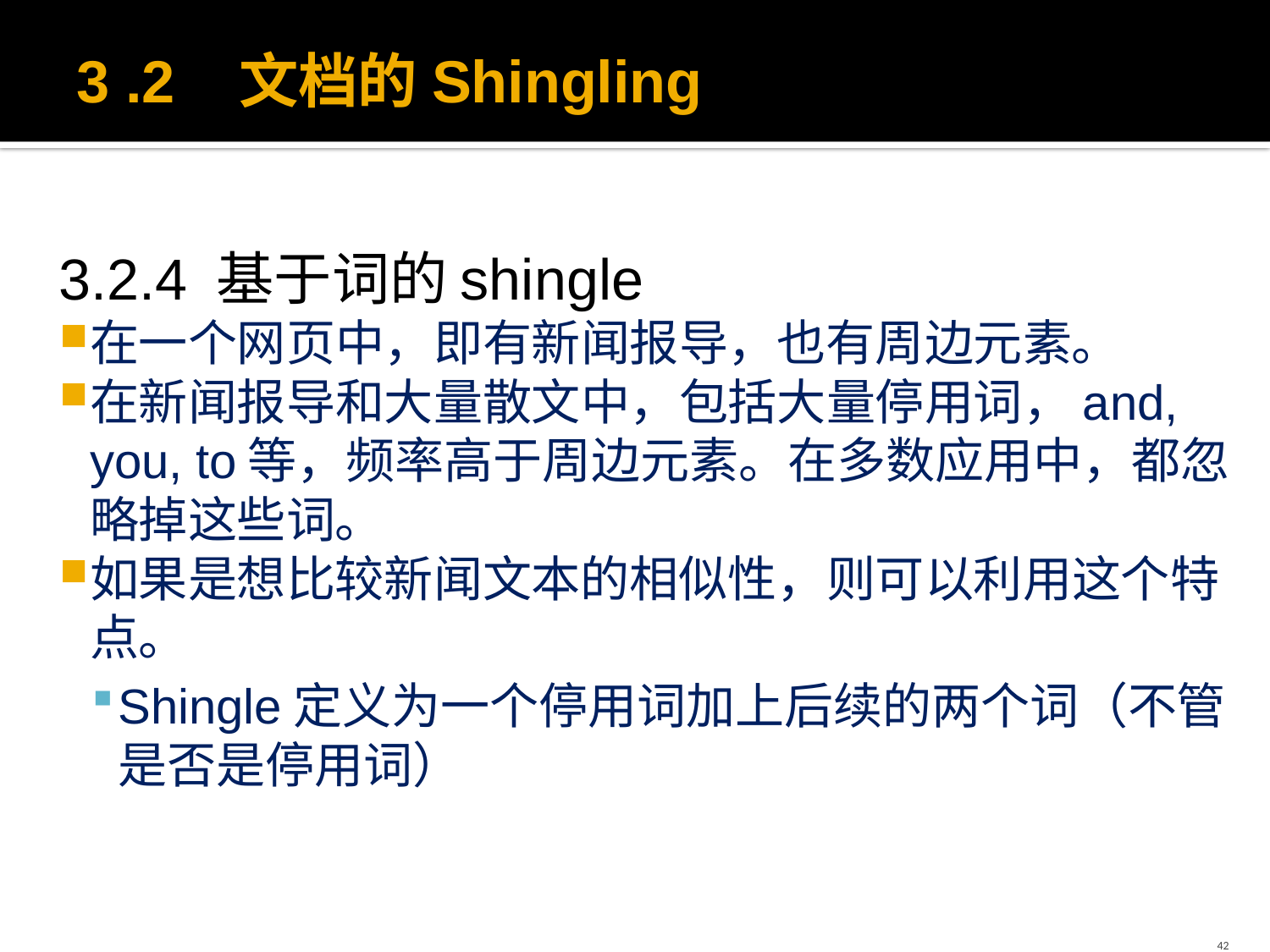

# 3 .2   文档的Shingling
3.2.4 基于词的shingle
在一个网页中，即有新闻报导，也有周边元素。
在新闻报导和大量散文中，包括大量停用词，and, you, to等，频率高于周边元素。在多数应用中，都忽略掉这些词。
如果是想比较新闻文本的相似性，则可以利用这个特点。
Shingle定义为一个停用词加上后续的两个词（不管是否是停用词）
42